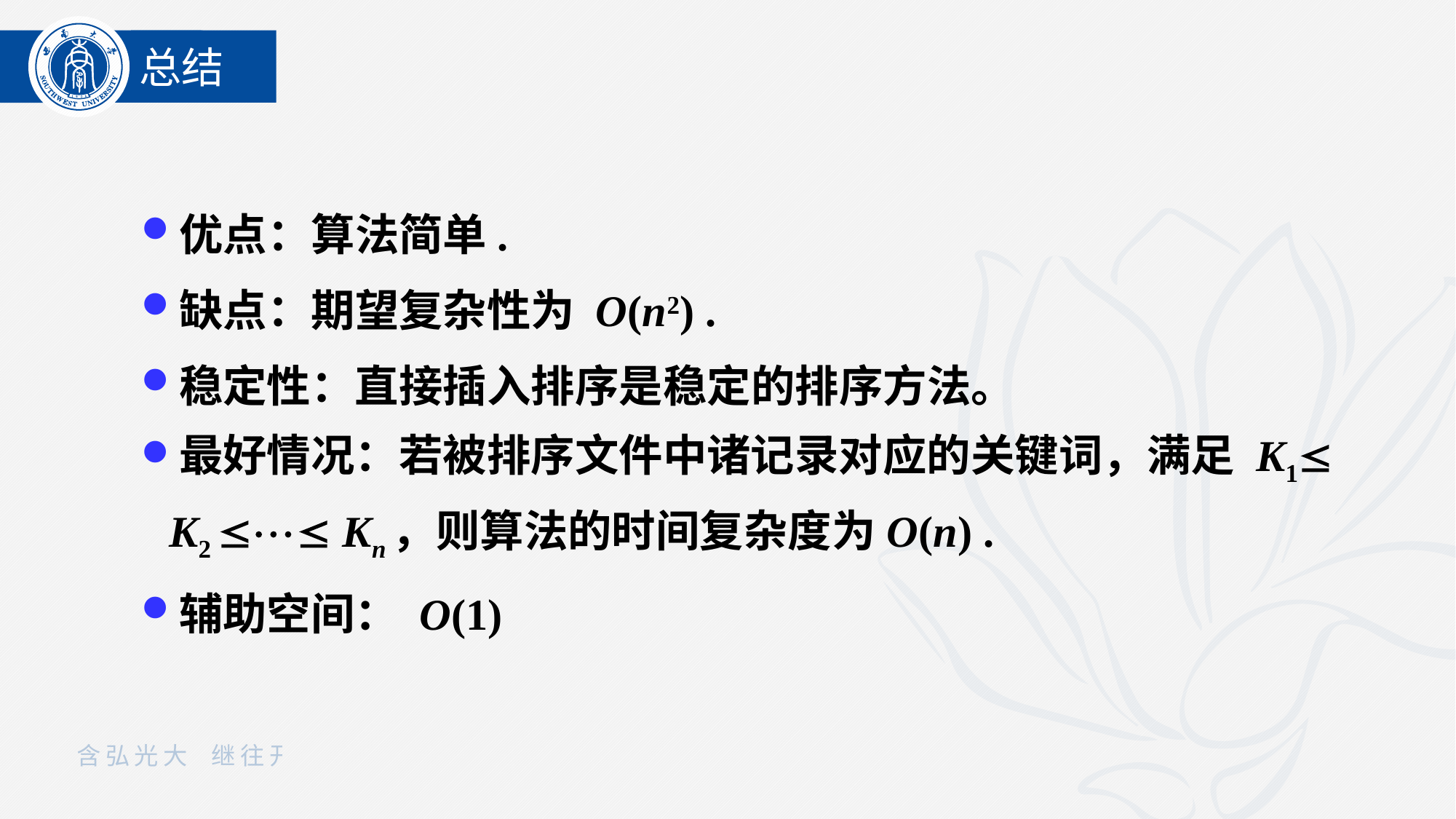

总结

优点：算法简单.
缺点：期望复杂性为 O(n2) .
稳定性：直接插入排序是稳定的排序方法。
最好情况：若被排序文件中诸记录对应的关键词，满足 K1≤ K2 ≤…≤ Kn，则算法的时间复杂度为O(n) .
辅助空间： O(1)